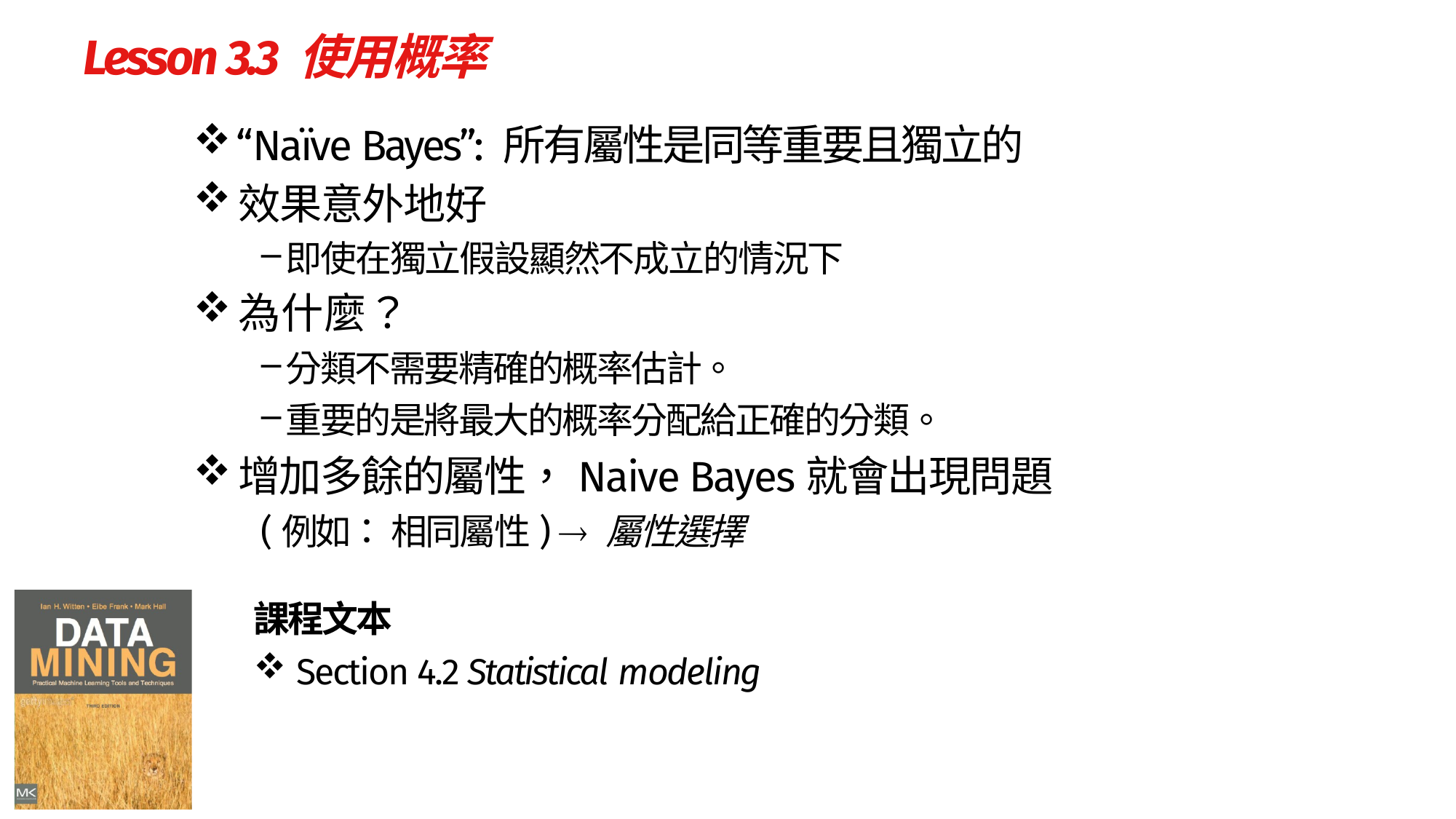

# Lesson 3.3 使用概率
“Naïve Bayes”: 所有屬性是同等重要且獨立的
效果意外地好
即使在獨立假設顯然不成立的情況下
為什麼？
分類不需要精確的概率估計。
重要的是將最大的概率分配給正確的分類。
增加多餘的屬性，Naive Bayes就會出現問題
(例如： 相同屬性) → 屬性選擇

課程文本
Section 4.2 Statistical modeling